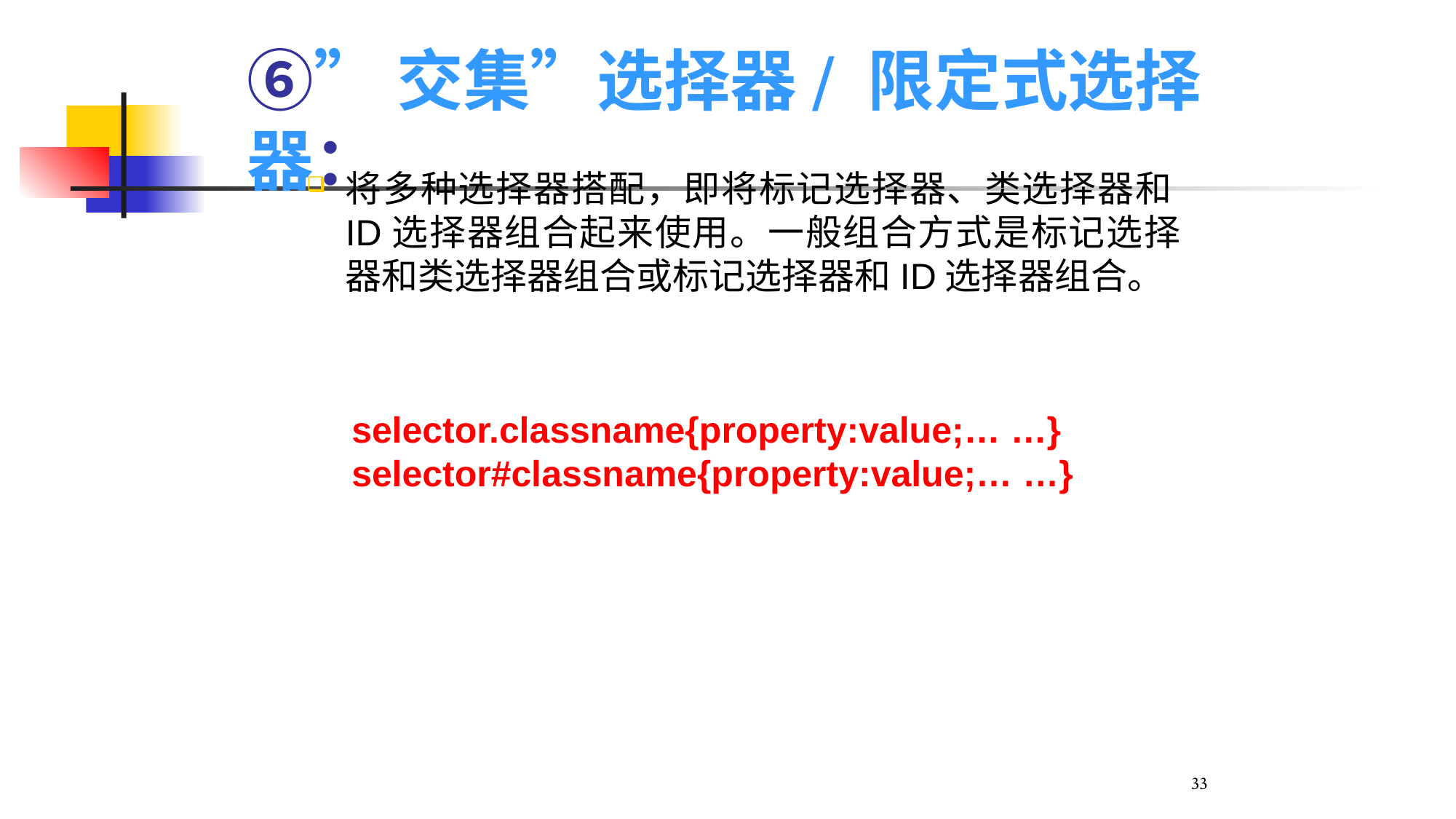

# ⑥”交集”选择器/限定式选择器：
将多种选择器搭配，即将标记选择器、类选择器和ID选择器组合起来使用。一般组合方式是标记选择器和类选择器组合或标记选择器和ID选择器组合。
selector.classname{property:value;… …}
selector#classname{property:value;… …}
33